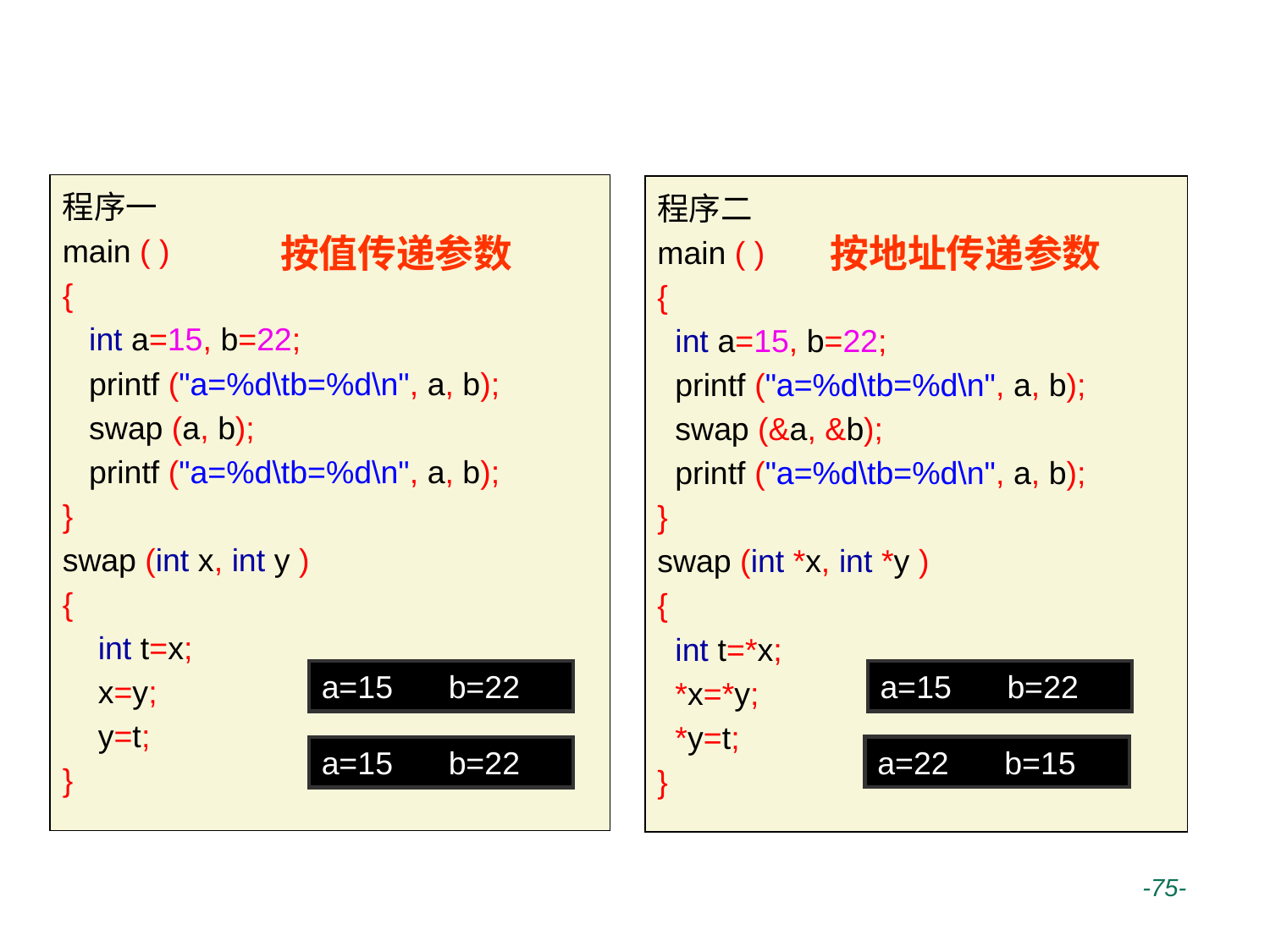

# 过程调用参数传递举例
程序一
main ( )
{
   int a=15, b=22;
   printf ("a=%d\tb=%d\n", a, b);
   swap (a, b);
   printf ("a=%d\tb=%d\n", a, b);
}
swap (int x, int y )
{
    int t=x;
    x=y;
    y=t;
}
程序二
main ( )
{
  int a=15, b=22;
  printf ("a=%d\tb=%d\n", a, b);
  swap (&a, &b);
  printf ("a=%d\tb=%d\n", a, b);
}
swap (int *x, int *y )
{
  int t=*x;
  *x=*y;
  *y=t;
}
按值传递参数
按地址传递参数
a=15	b=22
a=15	b=22
a=22	b=15
a=15	b=22
 -75-